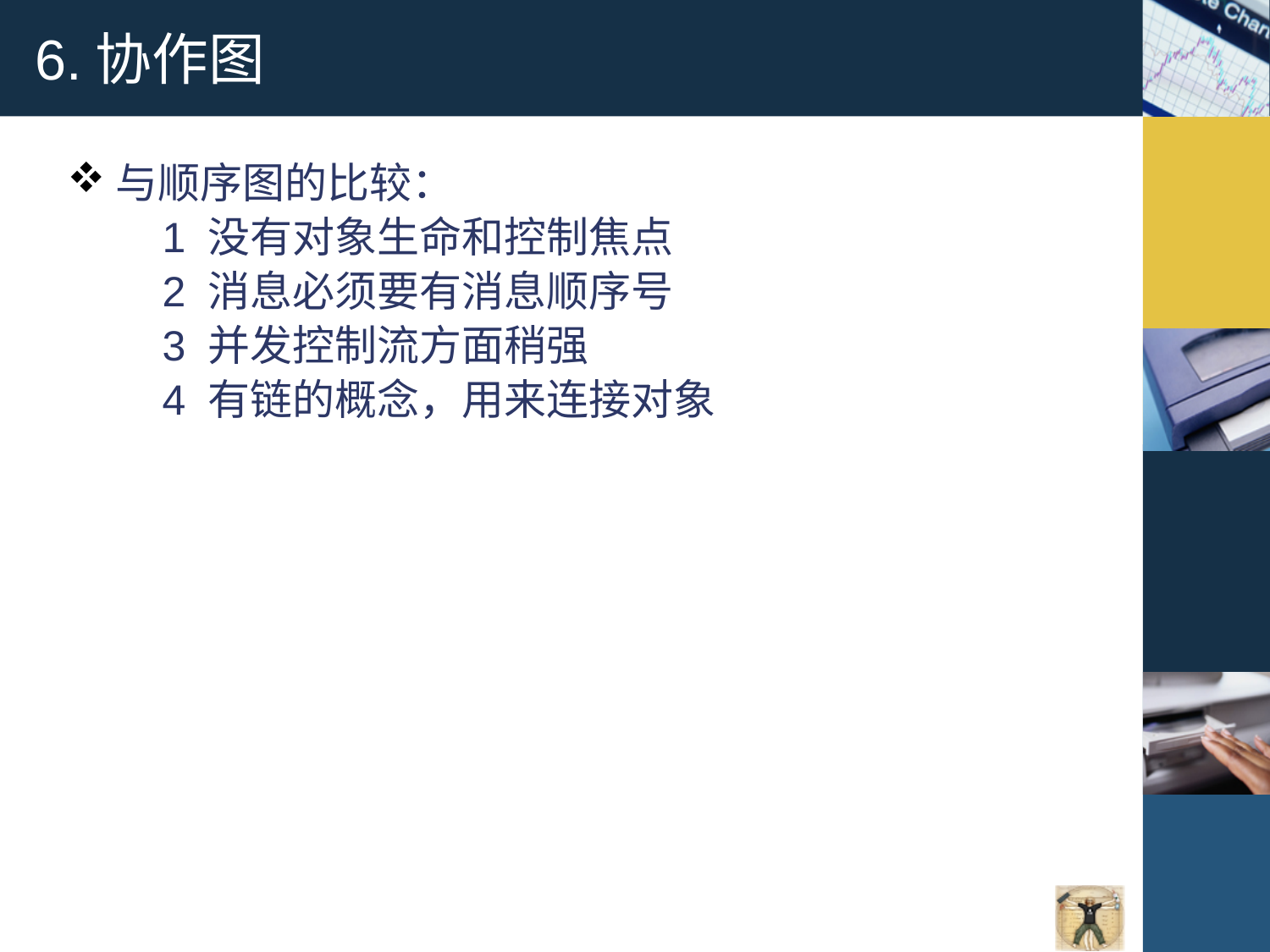

# 6.协作图
与顺序图的比较：
        1 没有对象生命和控制焦点
        2 消息必须要有消息顺序号
        3 并发控制流方面稍强
        4 有链的概念，用来连接对象